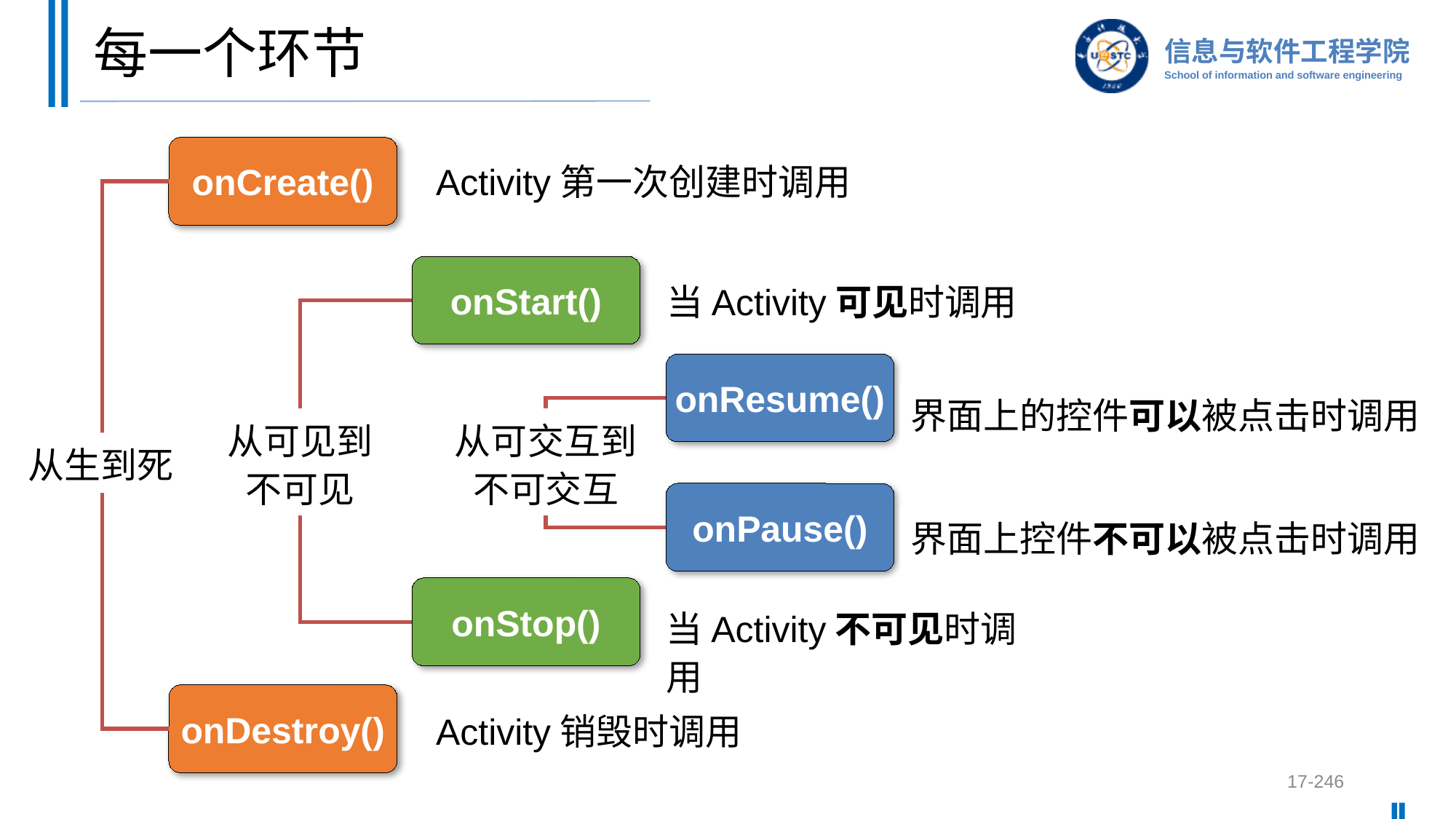

# 每一个环节
onCreate()
Activity第一次创建时调用
onStart()
当Activity可见时调用
onResume()
界面上的控件可以被点击时调用
从可见到不可见
从可交互到不可交互
从生到死
onPause()
界面上控件不可以被点击时调用
onStop()
当Activity不可见时调用
onDestroy()
Activity销毁时调用
17-246